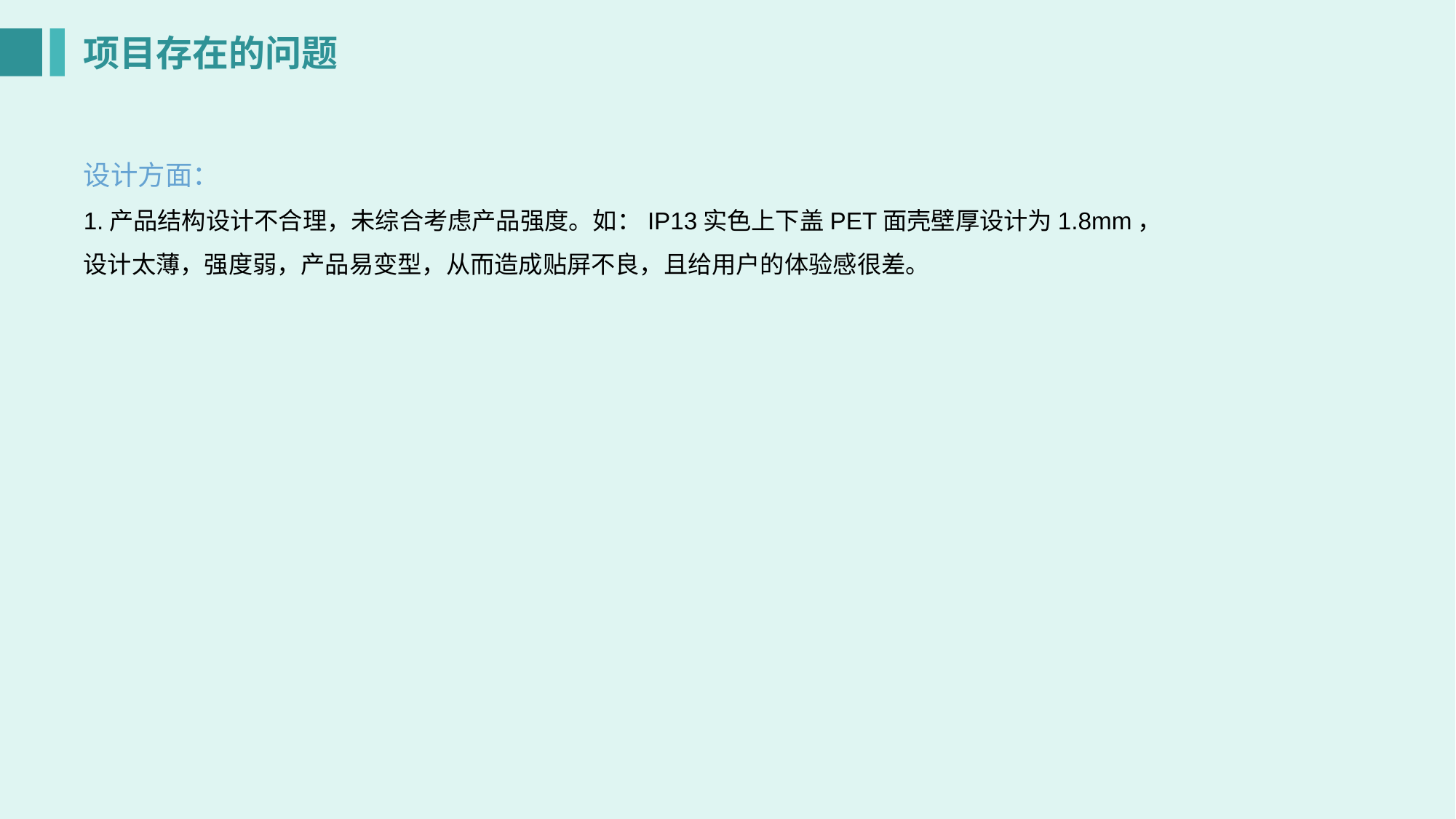

项目存在的问题

设计方面：
1.产品结构设计不合理，未综合考虑产品强度。如：IP13实色上下盖PET面壳壁厚设计为1.8mm，设计太薄，强度弱，产品易变型，从而造成贴屏不良，且给用户的体验感很差。